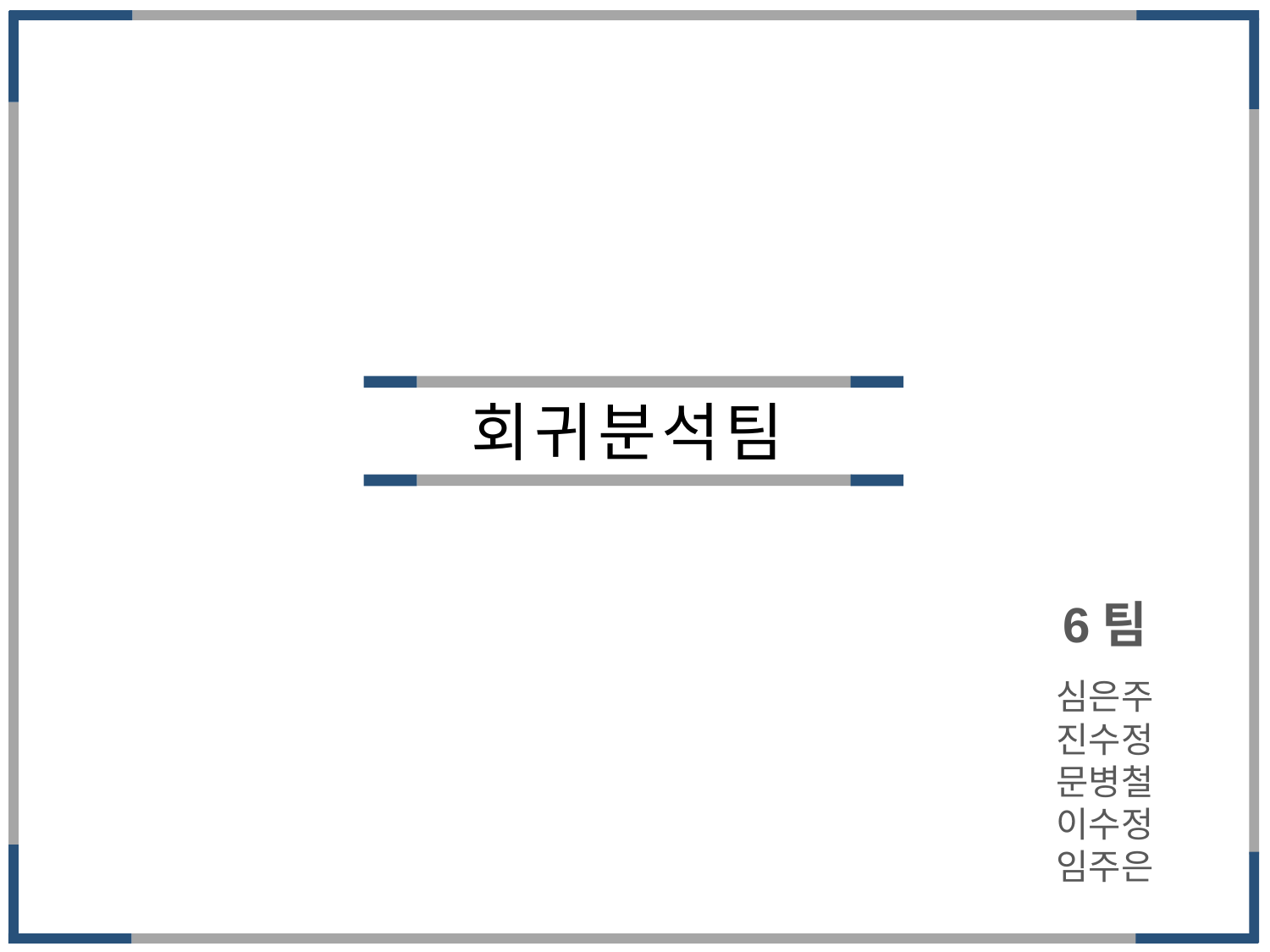

회귀분석팀
6팀

심은주
진수정
문병철
이수정
임주은